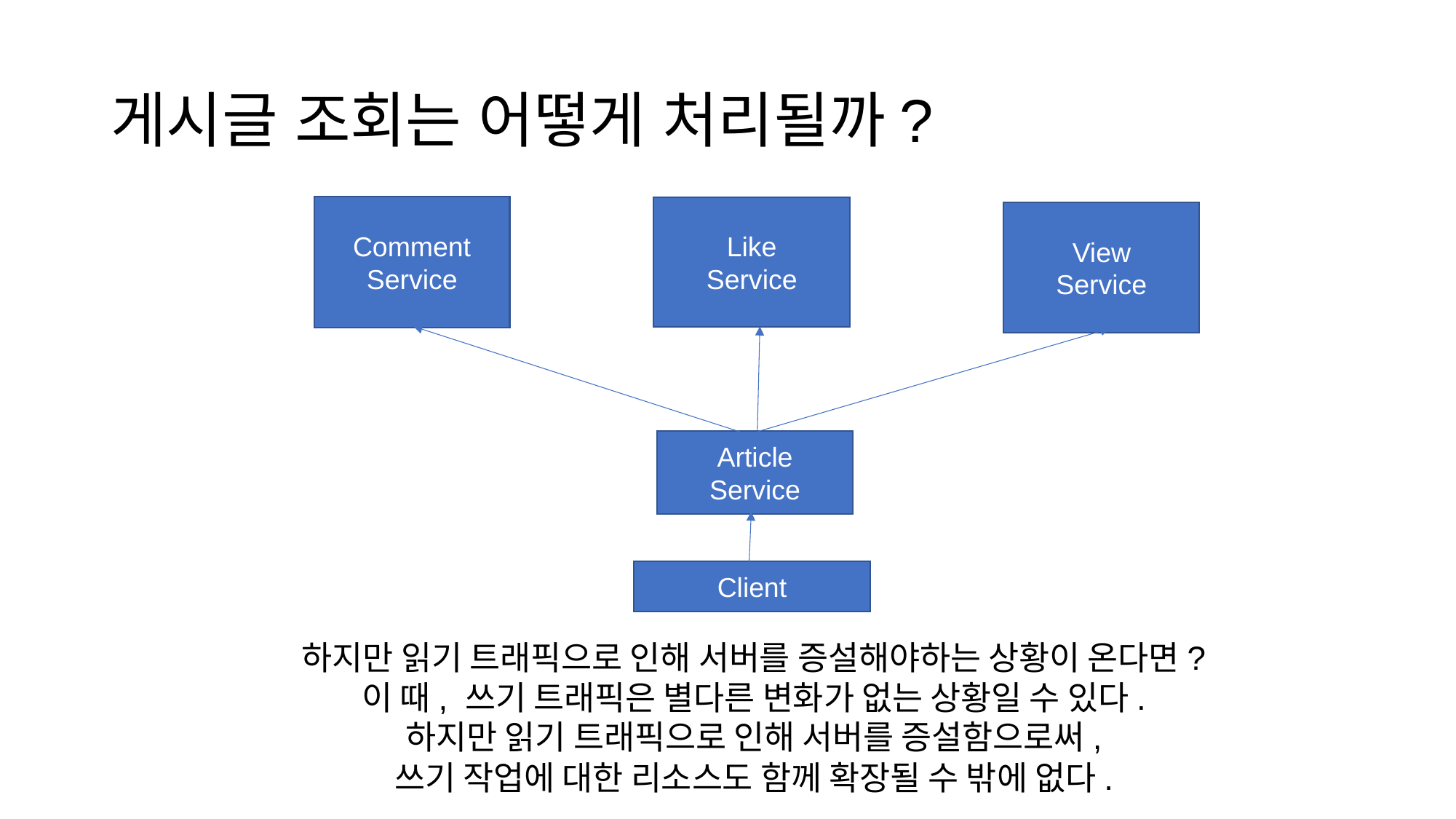

# 게시글 조회는 어떻게 처리될까?
Comment
Service
Like
Service
View
Service
Article
Service
Client
하지만 읽기 트래픽으로 인해 서버를 증설해야하는 상황이 온다면?
이 때, 쓰기 트래픽은 별다른 변화가 없는 상황일 수 있다.
하지만 읽기 트래픽으로 인해 서버를 증설함으로써,
쓰기 작업에 대한 리소스도 함께 확장될 수 밖에 없다.